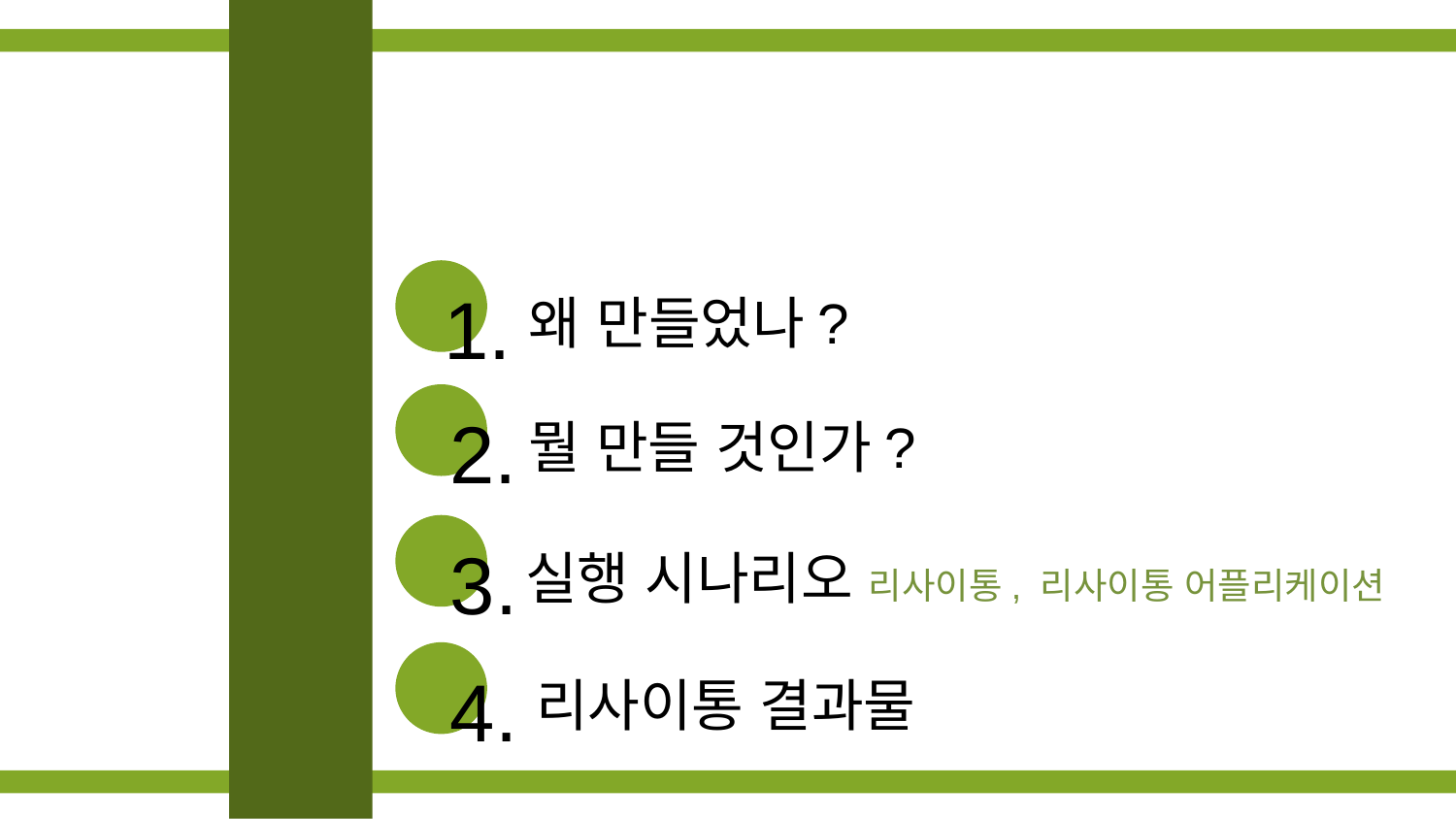

1.
왜 만들었나?

2.
뭘 만들 것인가?

3.
실행 시나리오 리사이통, 리사이통 어플리케이션

4.
리사이통 결과물
2